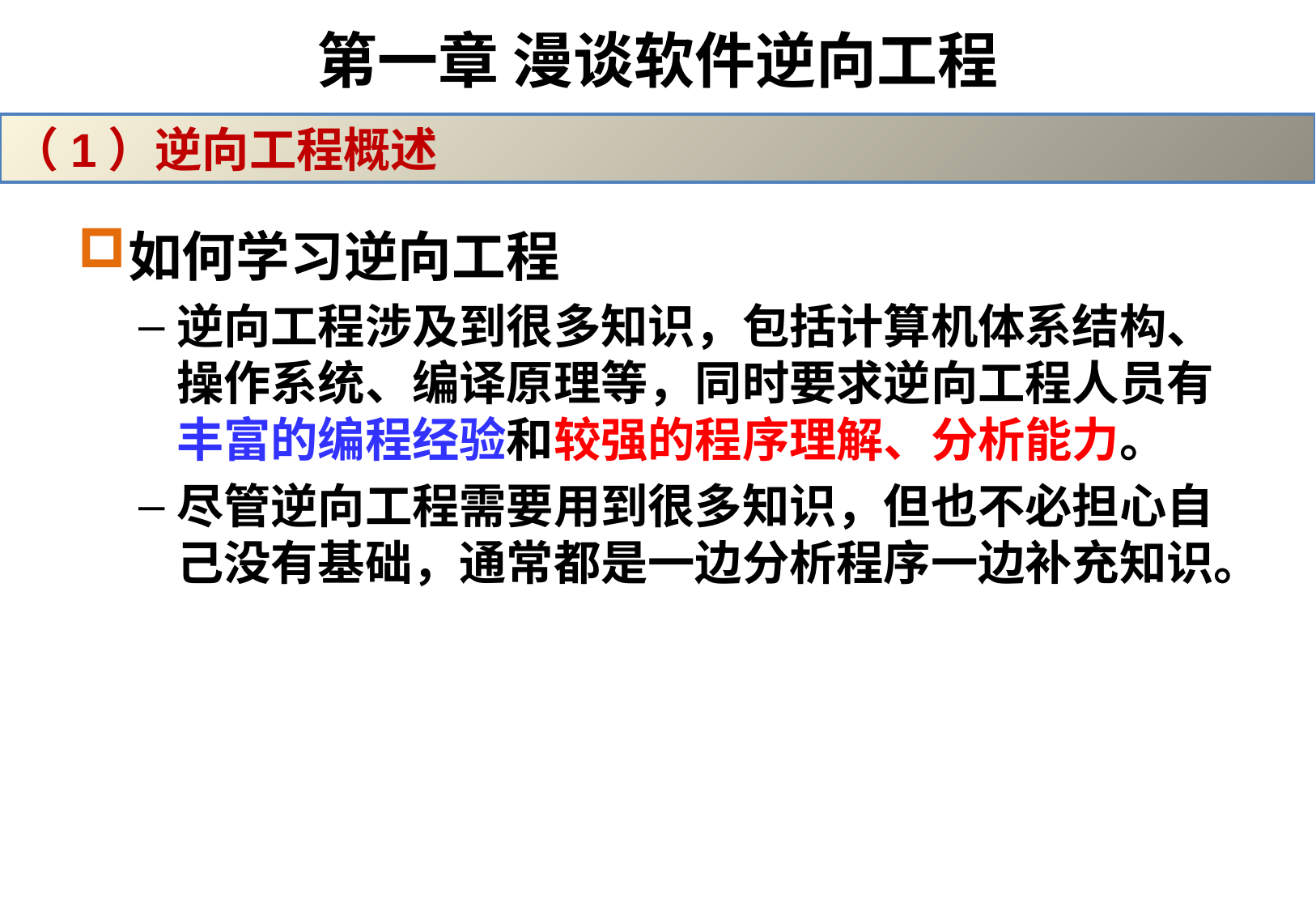

# 第一章 漫谈软件逆向工程
（1）逆向工程概述
如何学习逆向工程
逆向工程涉及到很多知识，包括计算机体系结构、操作系统、编译原理等，同时要求逆向工程人员有丰富的编程经验和较强的程序理解、分析能力。
尽管逆向工程需要用到很多知识，但也不必担心自己没有基础，通常都是一边分析程序一边补充知识。